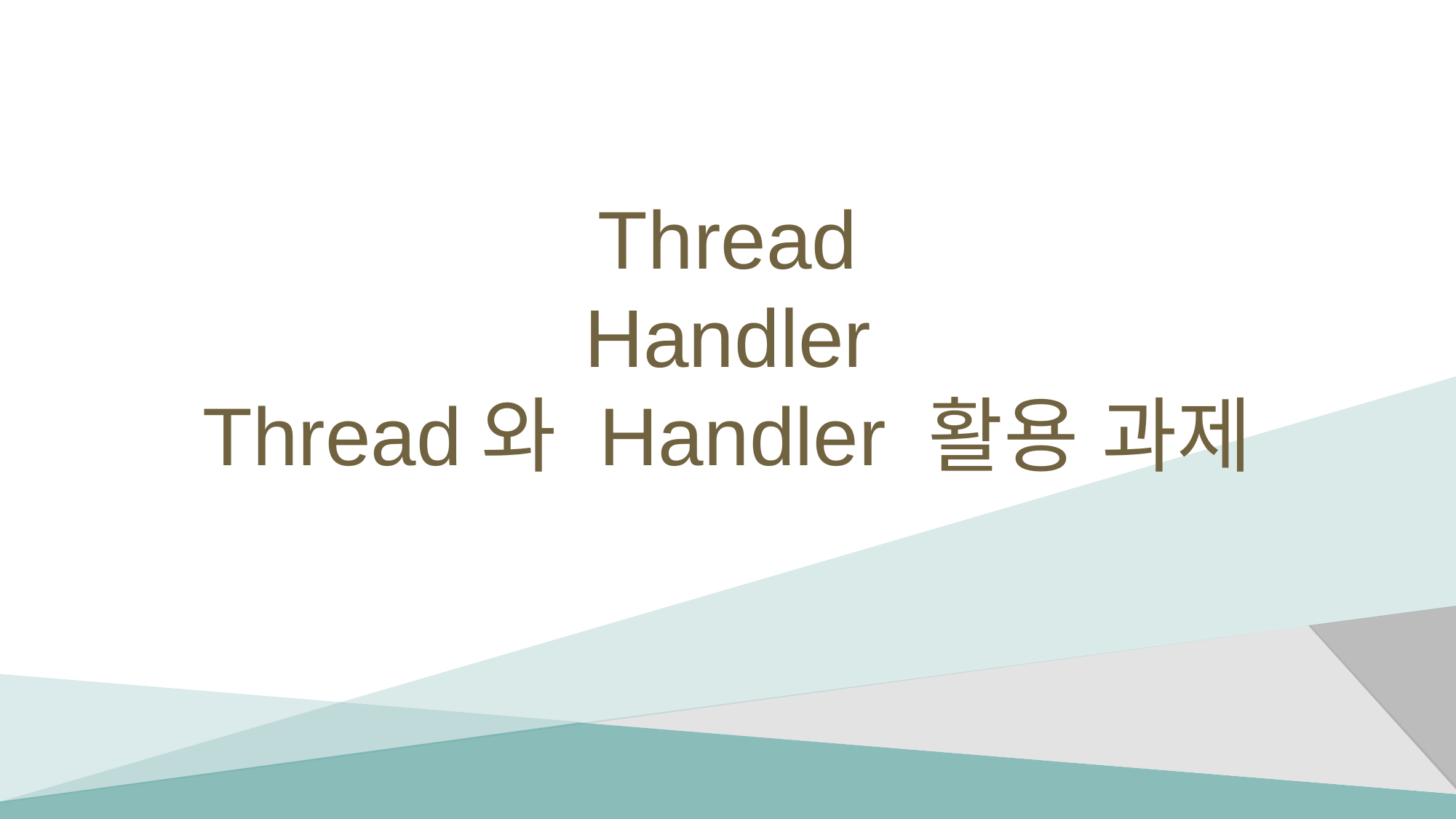

# Thread Handler Thread와 Handler 활용 과제